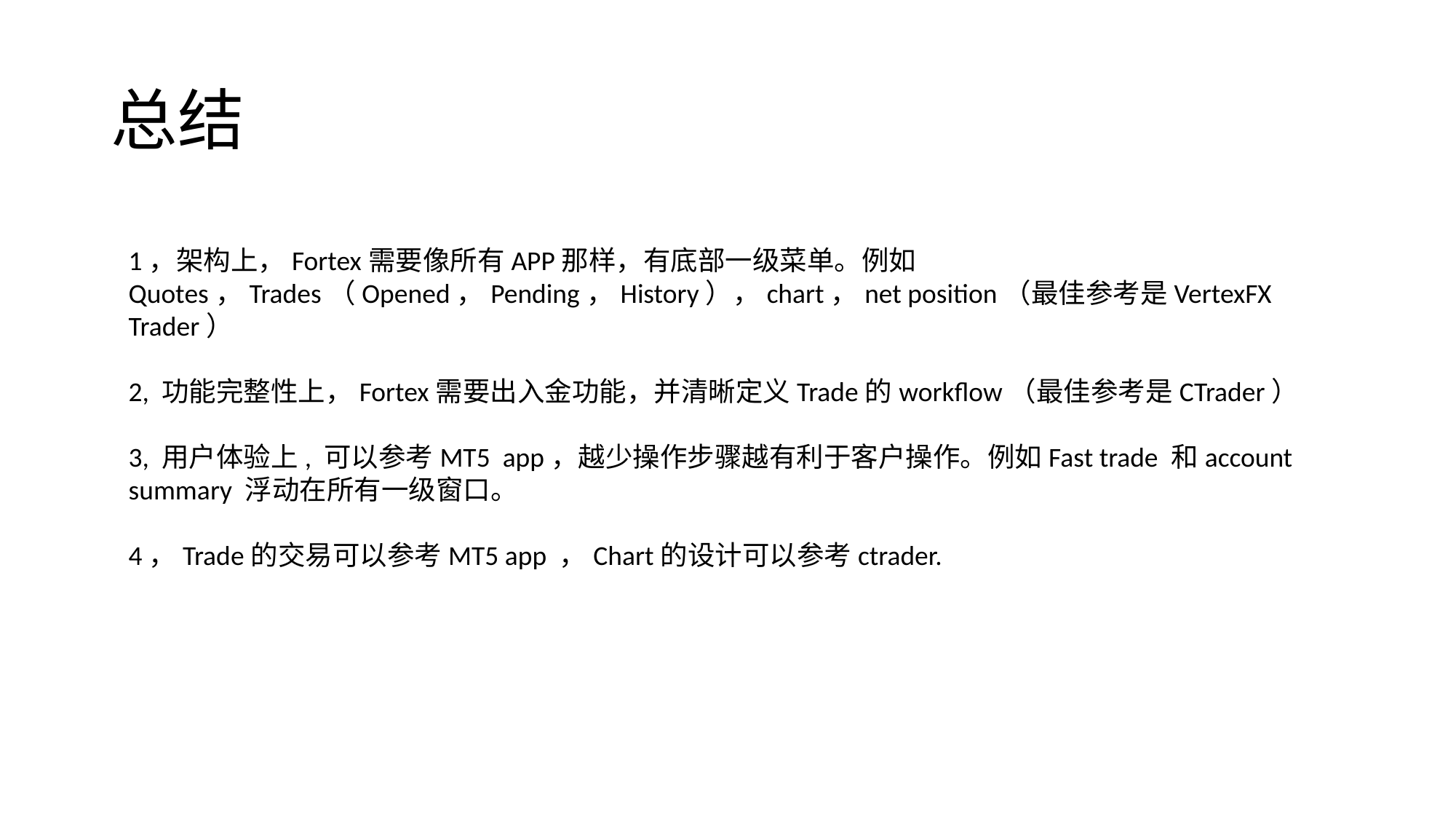

# 总结
1，架构上，Fortex需要像所有APP那样，有底部一级菜单。例如Quotes，Trades（Opened，Pending，History），chart，net position（最佳参考是VertexFX Trader）
2, 功能完整性上，Fortex需要出入金功能，并清晰定义Trade的workflow（最佳参考是CTrader）

3, 用户体验上, 可以参考MT5  app，越少操作步骤越有利于客户操作。例如Fast trade 和account summary 浮动在所有一级窗口。
4，Trade的交易可以参考MT5 app ，Chart的设计可以参考ctrader.